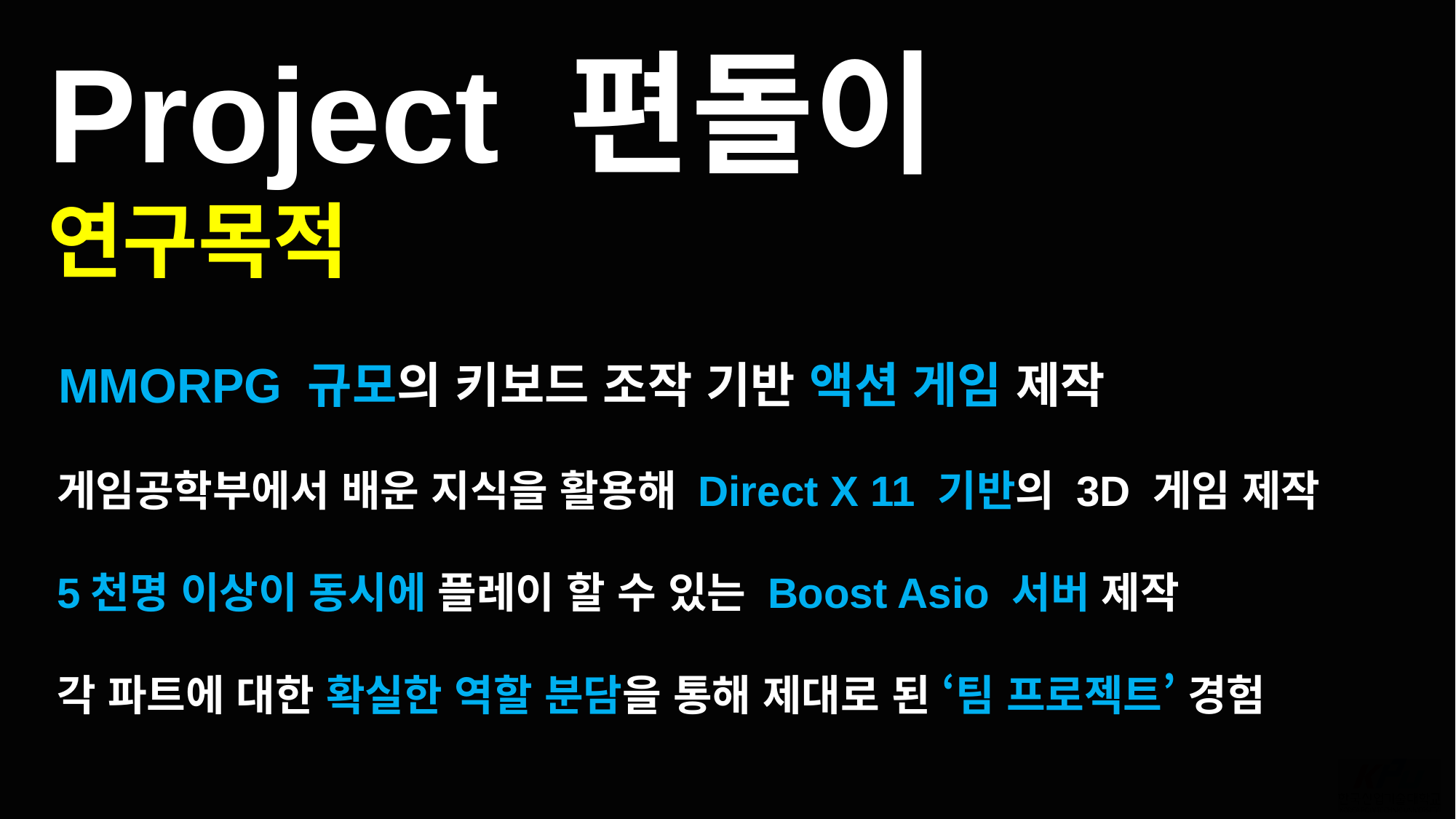

Project 편돌이
연구목적
MMORPG 규모의 키보드 조작 기반 액션 게임 제작
게임공학부에서 배운 지식을 활용해 Direct X 11 기반의 3D 게임 제작
5천명 이상이 동시에 플레이 할 수 있는 Boost Asio 서버 제작
각 파트에 대한 확실한 역할 분담을 통해 제대로 된 ‘팀 프로젝트’ 경험